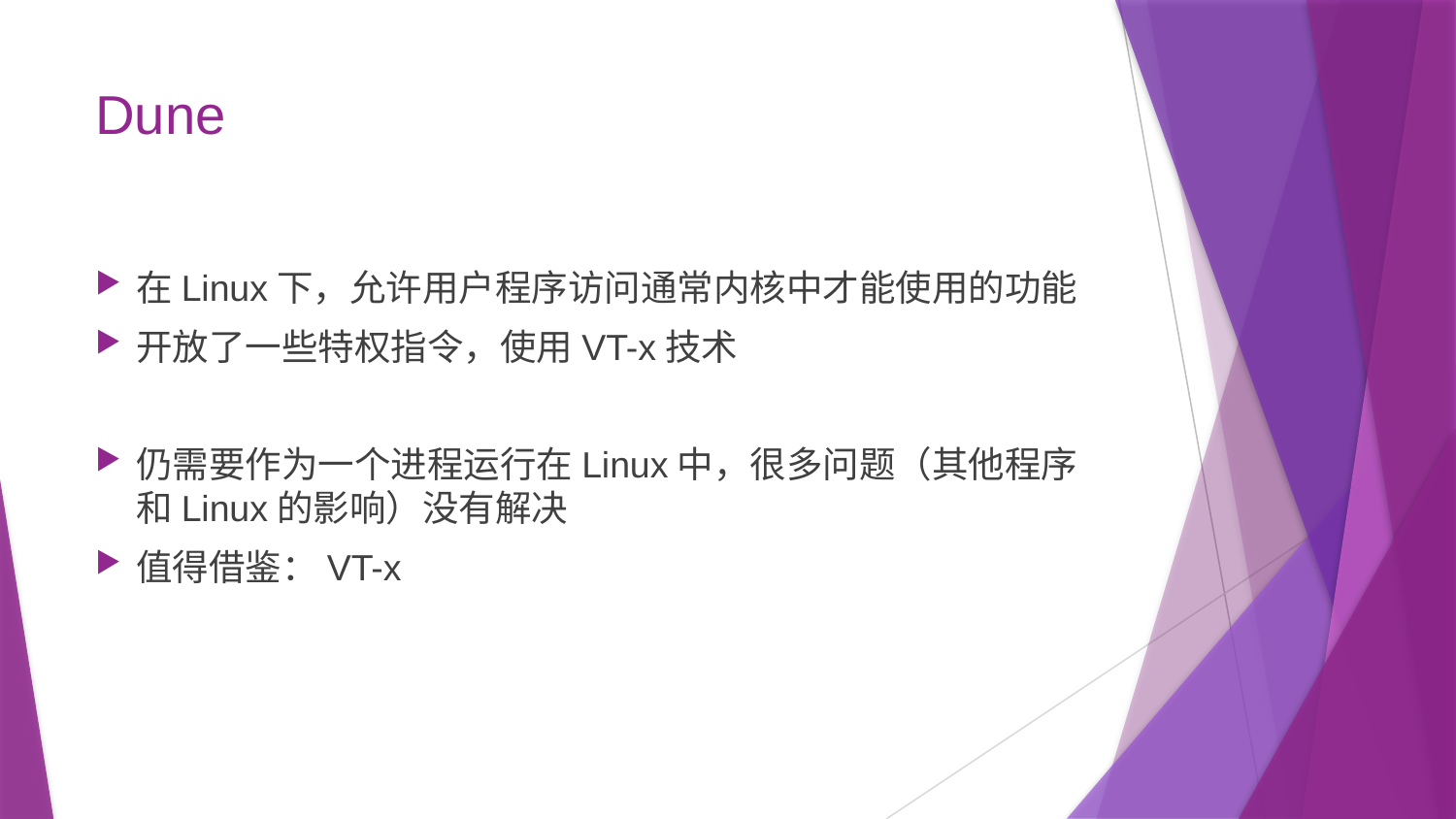

# Dune
在Linux下，允许用户程序访问通常内核中才能使用的功能
开放了一些特权指令，使用VT-x技术

仍需要作为一个进程运行在Linux中，很多问题（其他程序和Linux的影响）没有解决
值得借鉴：VT-x